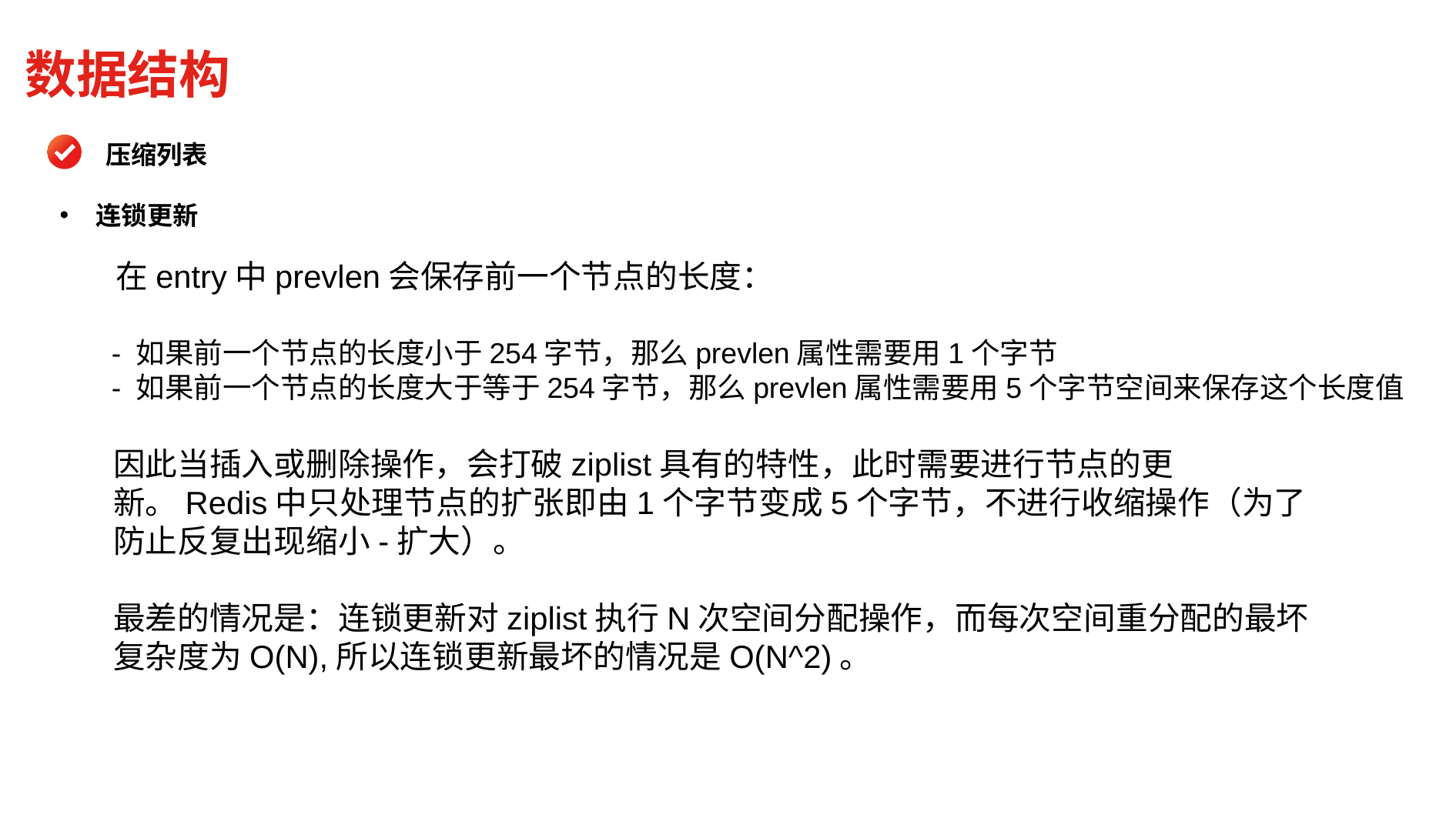

数据结构
压缩列表

连锁更新
在entry中prevlen会保存前一个节点的长度：
- 如果前一个节点的长度小于254字节，那么prevlen属性需要用1个字节
- 如果前一个节点的长度大于等于254字节，那么prevlen属性需要用5个字节空间来保存这个长度值
因此当插入或删除操作，会打破ziplist具有的特性，此时需要进行节点的更新。Redis中只处理节点的扩张即由1个字节变成5个字节，不进行收缩操作（为了防止反复出现缩小-扩大）。

最差的情况是：连锁更新对ziplist执行N次空间分配操作，而每次空间重分配的最坏复杂度为O(N),所以连锁更新最坏的情况是O(N^2)。